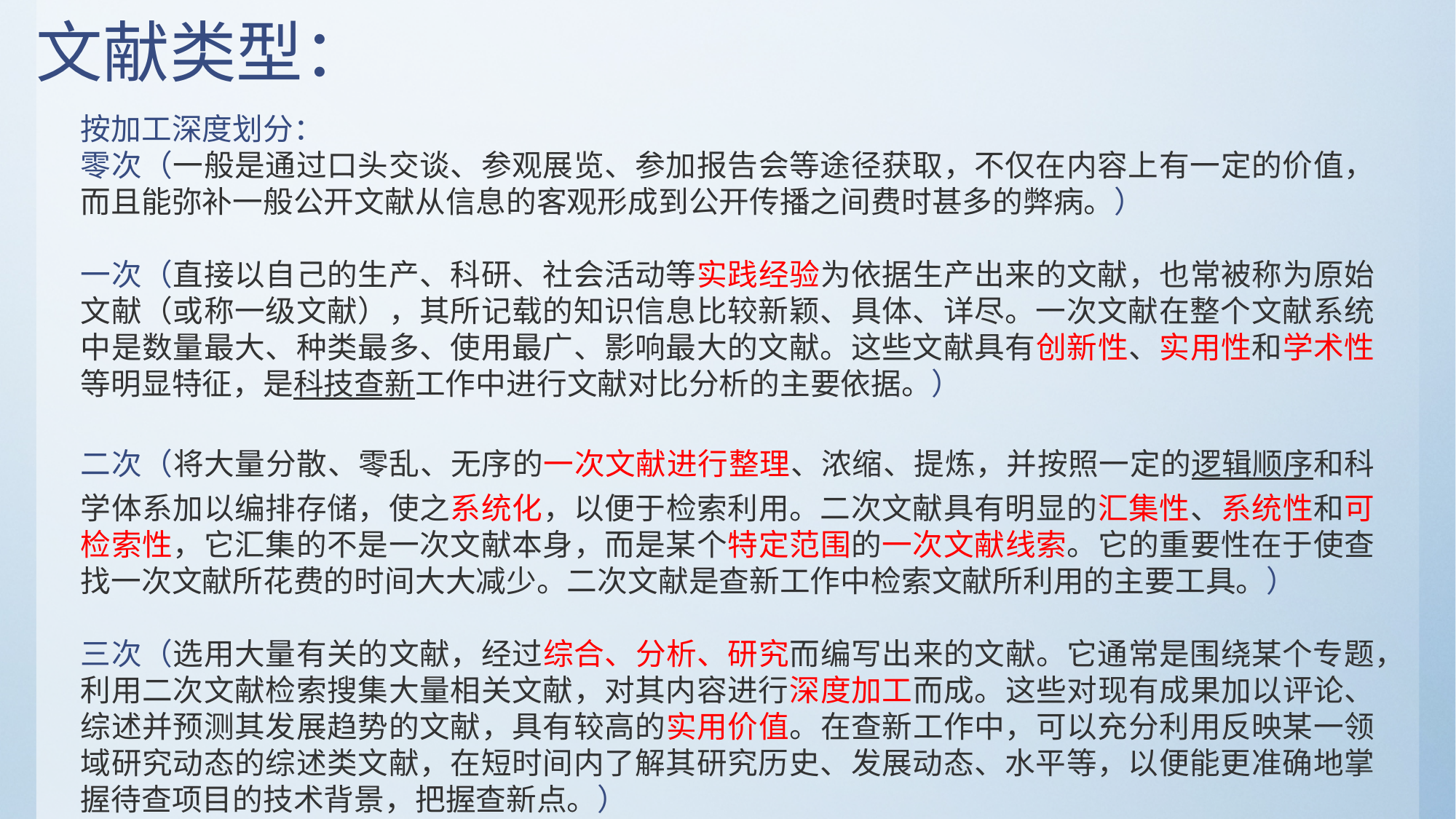

# 文献类型：
按加工深度划分：
零次（一般是通过口头交谈、参观展览、参加报告会等途径获取，不仅在内容上有一定的价值，而且能弥补一般公开文献从信息的客观形成到公开传播之间费时甚多的弊病。）

一次（直接以自己的生产、科研、社会活动等实践经验为依据生产出来的文献，也常被称为原始文献（或称一级文献），其所记载的知识信息比较新颖、具体、详尽。一次文献在整个文献系统中是数量最大、种类最多、使用最广、影响最大的文献。这些文献具有创新性、实用性和学术性等明显特征，是科技查新工作中进行文献对比分析的主要依据。）

二次（将大量分散、零乱、无序的一次文献进行整理、浓缩、提炼，并按照一定的逻辑顺序和科学体系加以编排存储，使之系统化，以便于检索利用。二次文献具有明显的汇集性、系统性和可检索性，它汇集的不是一次文献本身，而是某个特定范围的一次文献线索。它的重要性在于使查找一次文献所花费的时间大大减少。二次文献是查新工作中检索文献所利用的主要工具。）

三次（选用大量有关的文献，经过综合、分析、研究而编写出来的文献。它通常是围绕某个专题，利用二次文献检索搜集大量相关文献，对其内容进行深度加工而成。这些对现有成果加以评论、综述并预测其发展趋势的文献，具有较高的实用价值。在查新工作中，可以充分利用反映某一领域研究动态的综述类文献，在短时间内了解其研究历史、发展动态、水平等，以便能更准确地掌握待查项目的技术背景，把握查新点。）